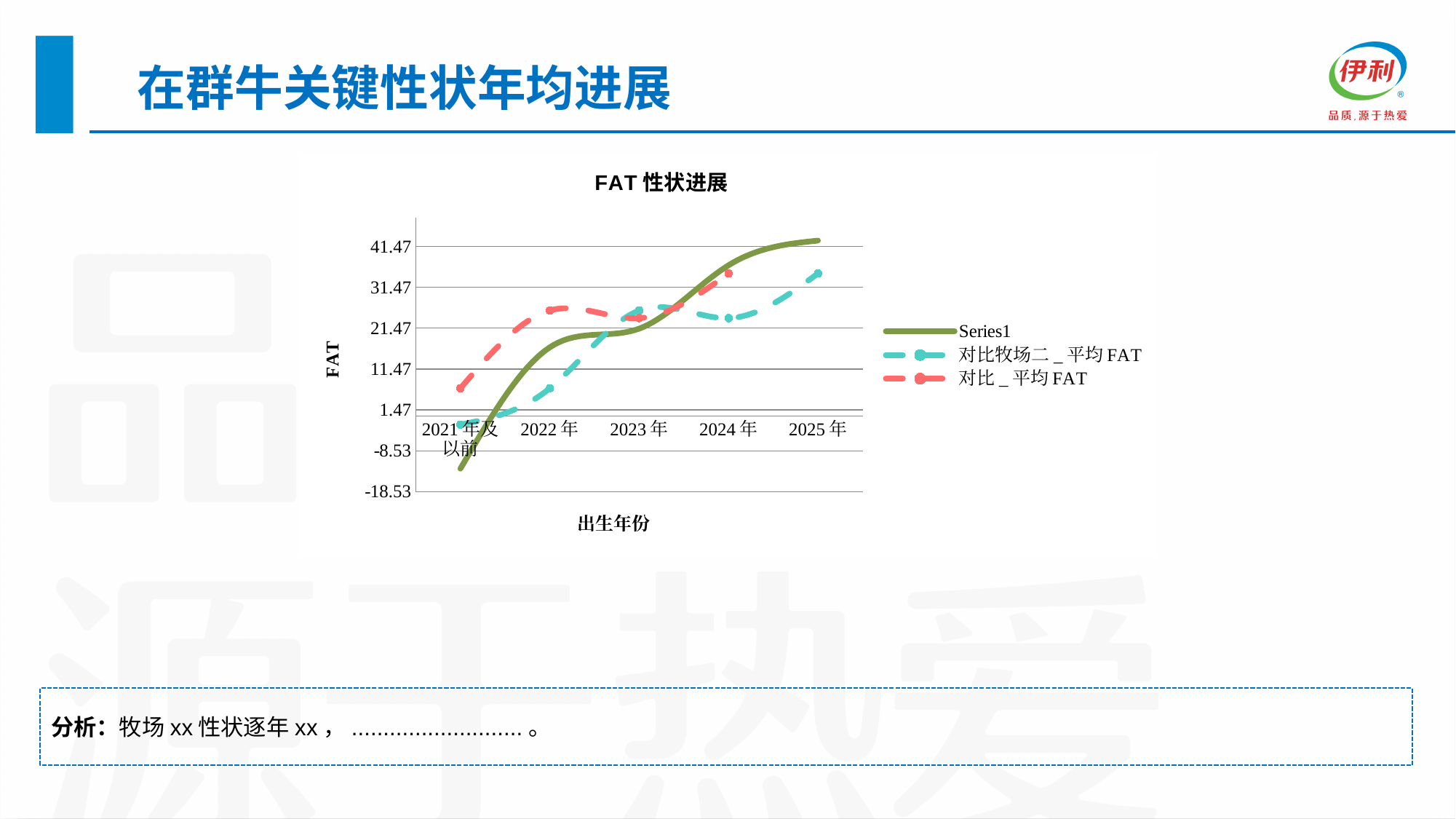

在群牛关键性状年均进展

### Chart: FAT性状进展

| Category |  | 对比牧场二_平均FAT | 对比_平均FAT |
|---|---|---|---|
| 2021年及以前 | -12.94 | -2.15 | 6.76 |
| 2022年 | 16.81 | 6.76 | 25.84 |
| 2023年 | 21.39 | 25.84 | 23.96 |
| 2024年 | 36.92 | 23.96 | 34.9 |
| 2025年 | 42.96 | 34.9 | None |
分析：牧场xx性状逐年xx，...........................。